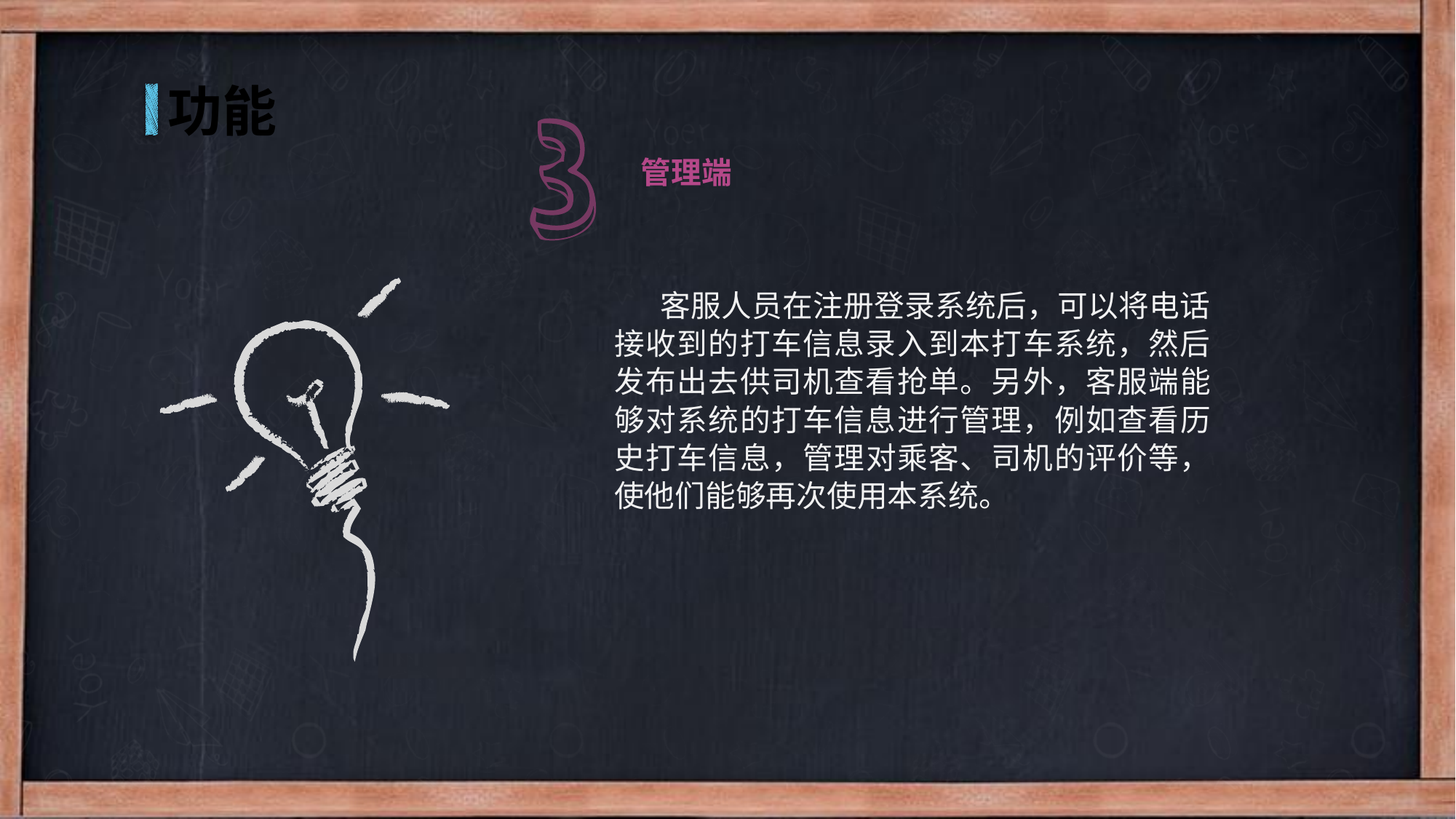

功能

管理端
       客服人员在注册登录系统后，可以将电话接收到的打车信息录入到本打车系统，然后发布出去供司机查看抢单。另外，客服端能够对系统的打车信息进行管理，例如查看历史打车信息，管理对乘客、司机的评价等，使他们能够再次使用本系统。